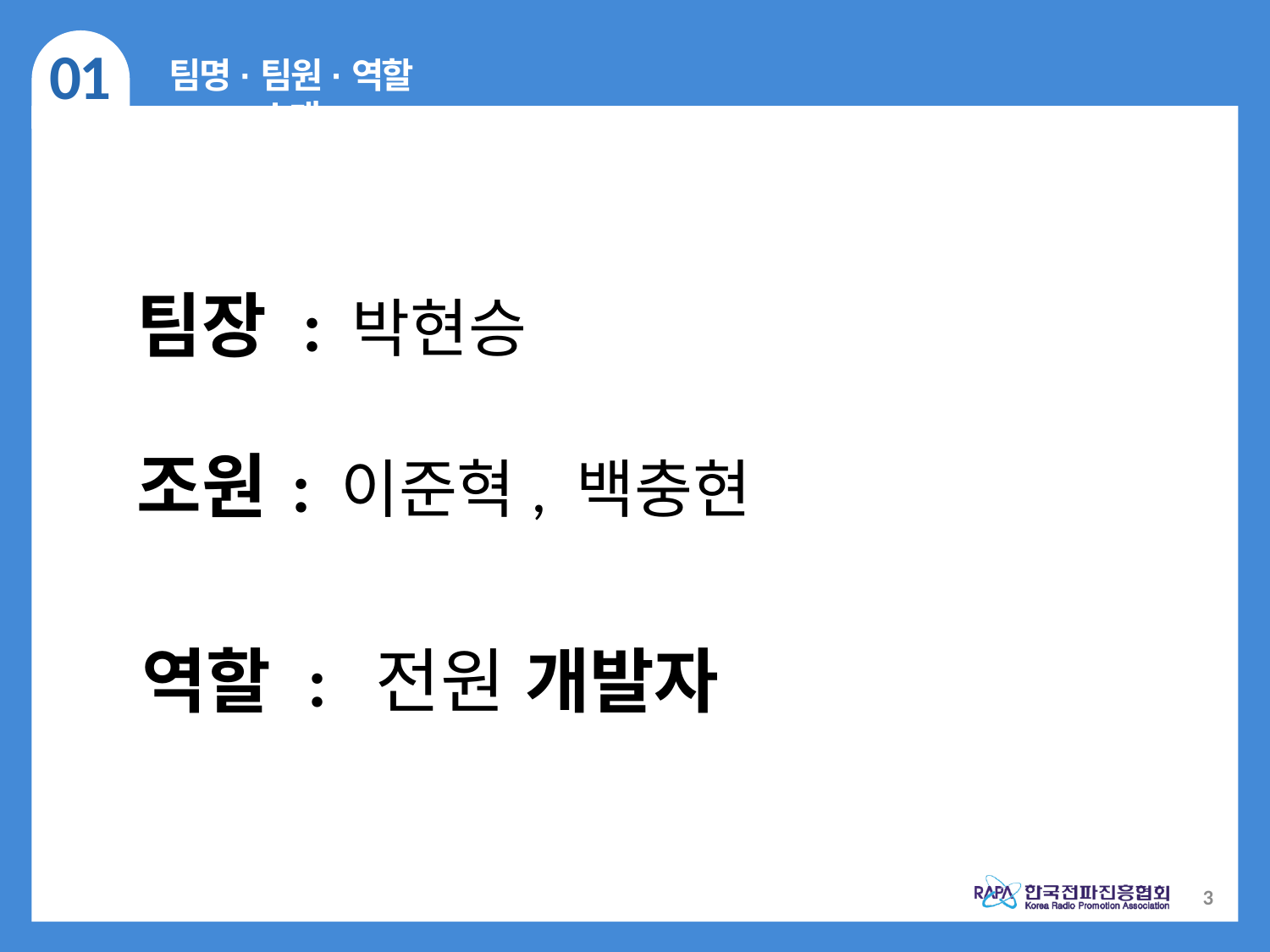

01
팀명·팀원·역할 소개
팀장 :   박현승

조원  :   이준혁, 백충현

역할 :  전원 개발자

3